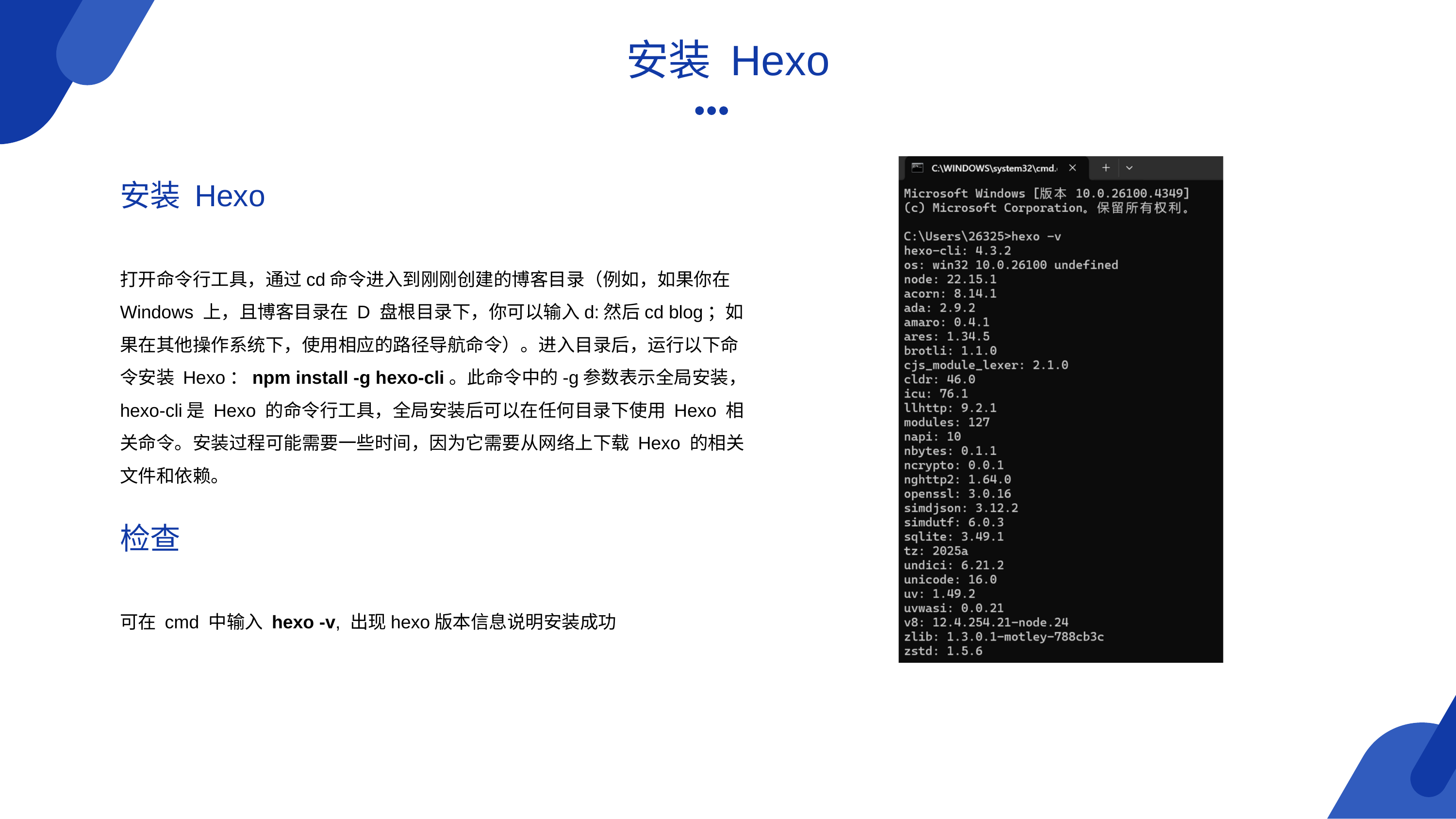

安装 Hexo

安装 Hexo
打开命令行工具，通过cd命令进入到刚刚创建的博客目录（例如，如果你在 Windows 上，且博客目录在 D 盘根目录下，你可以输入d:然后cd blog；如果在其他操作系统下，使用相应的路径导航命令）。进入目录后，运行以下命令安装 Hexo：npm install -g hexo-cli。此命令中的-g参数表示全局安装，hexo-cli是 Hexo 的命令行工具，全局安装后可以在任何目录下使用 Hexo 相关命令。安装过程可能需要一些时间，因为它需要从网络上下载 Hexo 的相关文件和依赖。
检查
可在 cmd 中输入 hexo -v, 出现hexo版本信息说明安装成功